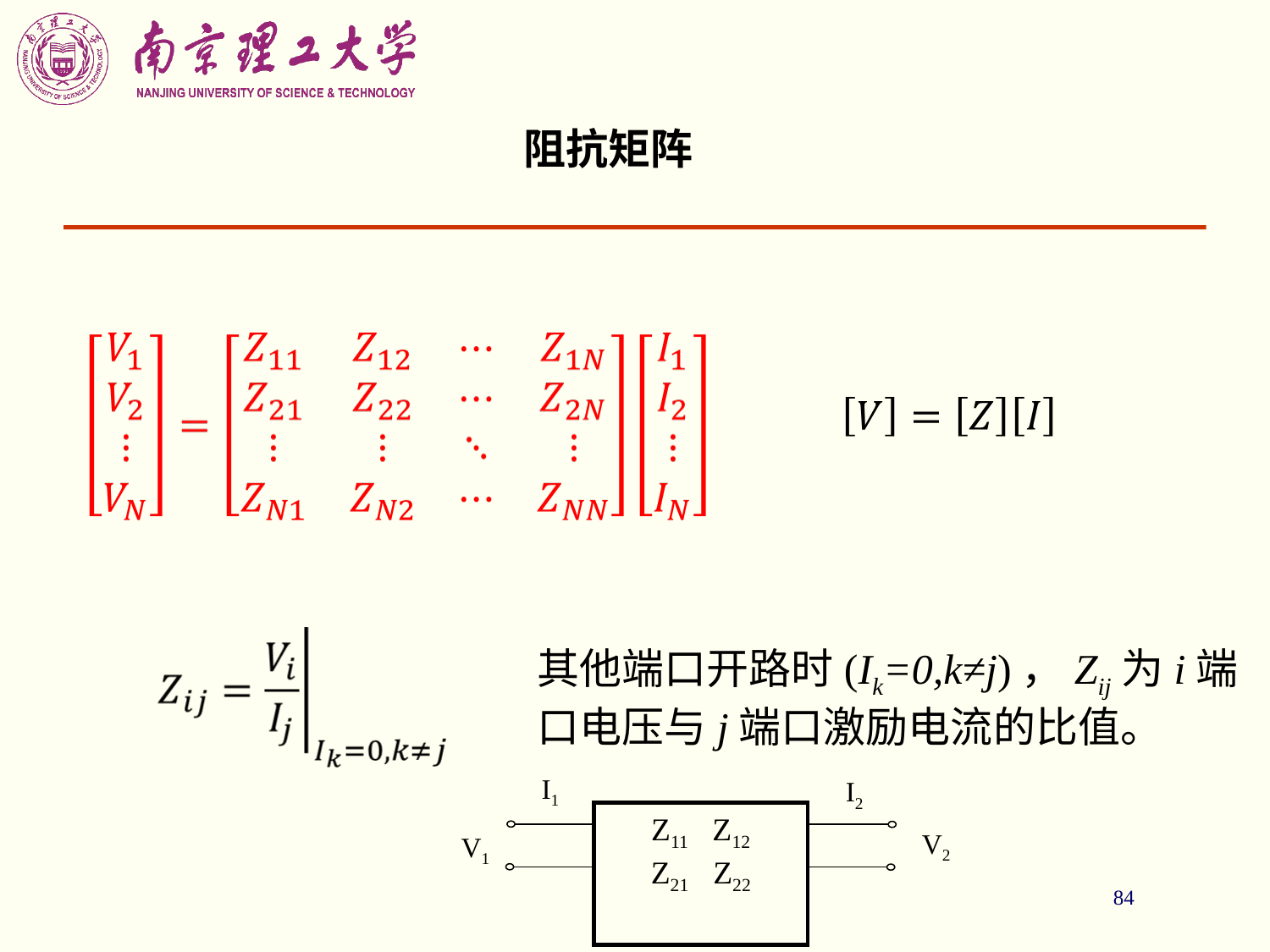

阻抗矩阵

其他端口开路时(Ik=0,k≠j)，Zij为i端口电压与j端口激励电流的比值。
I1
I2
Z11   Z12
Z21   Z22

V2
V1